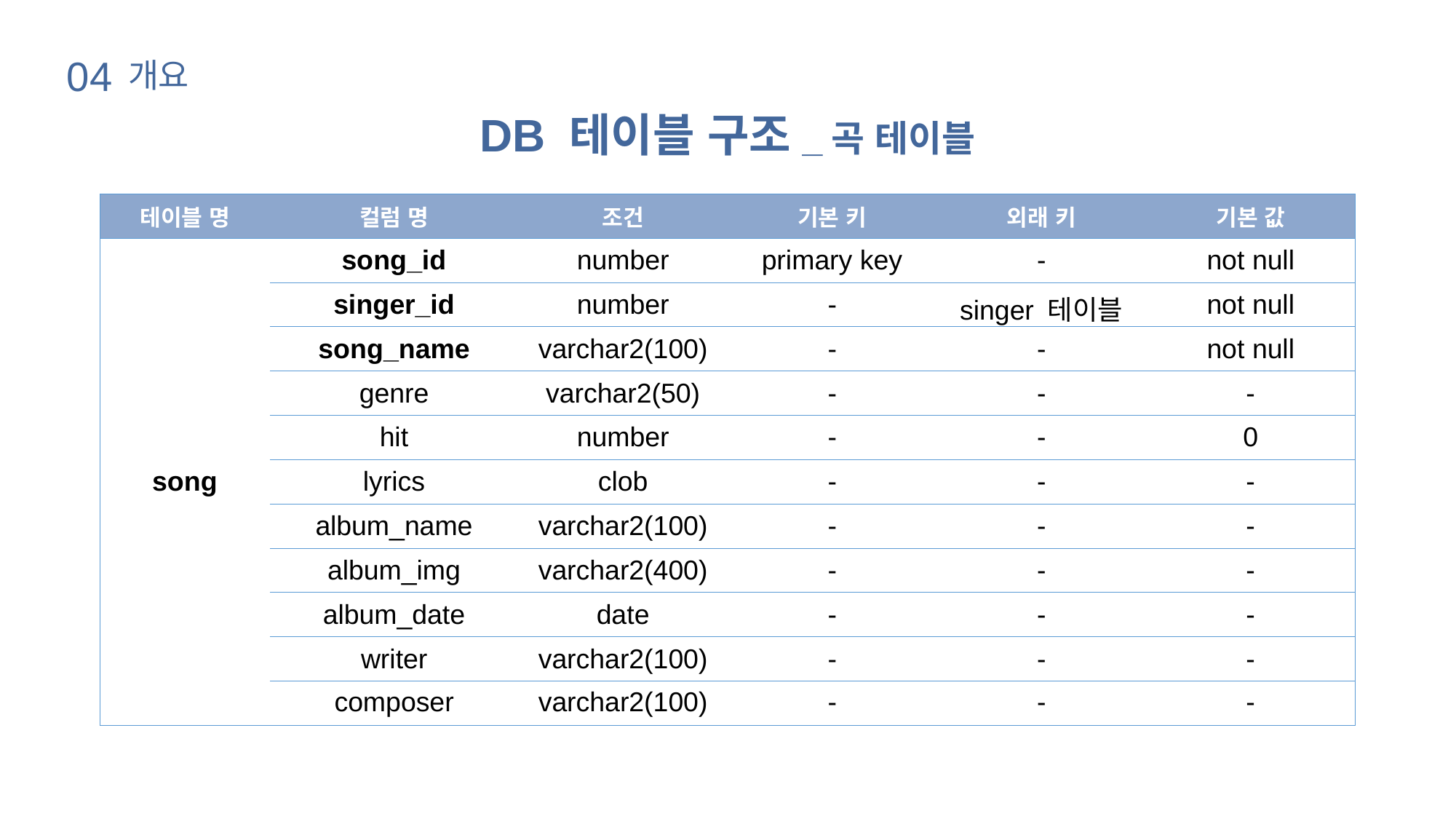

04
개요
DB 테이블 구조_곡 테이블
| 테이블 명 | 컬럼 명 | 조건 | 기본 키 | 외래 키 | 기본 값 |
| --- | --- | --- | --- | --- | --- |
| song | song\_id | number | primary key | - | not null |
|  | singer\_id | number | - | singer 테이블 | not null |
|  | song\_name | varchar2(100) | - | - | not null |
|  | genre | varchar2(50) | - | - | - |
|  | hit | number | - | - | 0 |
|  | lyrics | clob | - | - | - |
|  | album\_name | varchar2(100) | - | - | - |
|  | album\_img | varchar2(400) | - | - | - |
|  | album\_date | date | - | - | - |
|  | writer | varchar2(100) | - | - | - |
|  | composer | varchar2(100) | - | - | - |